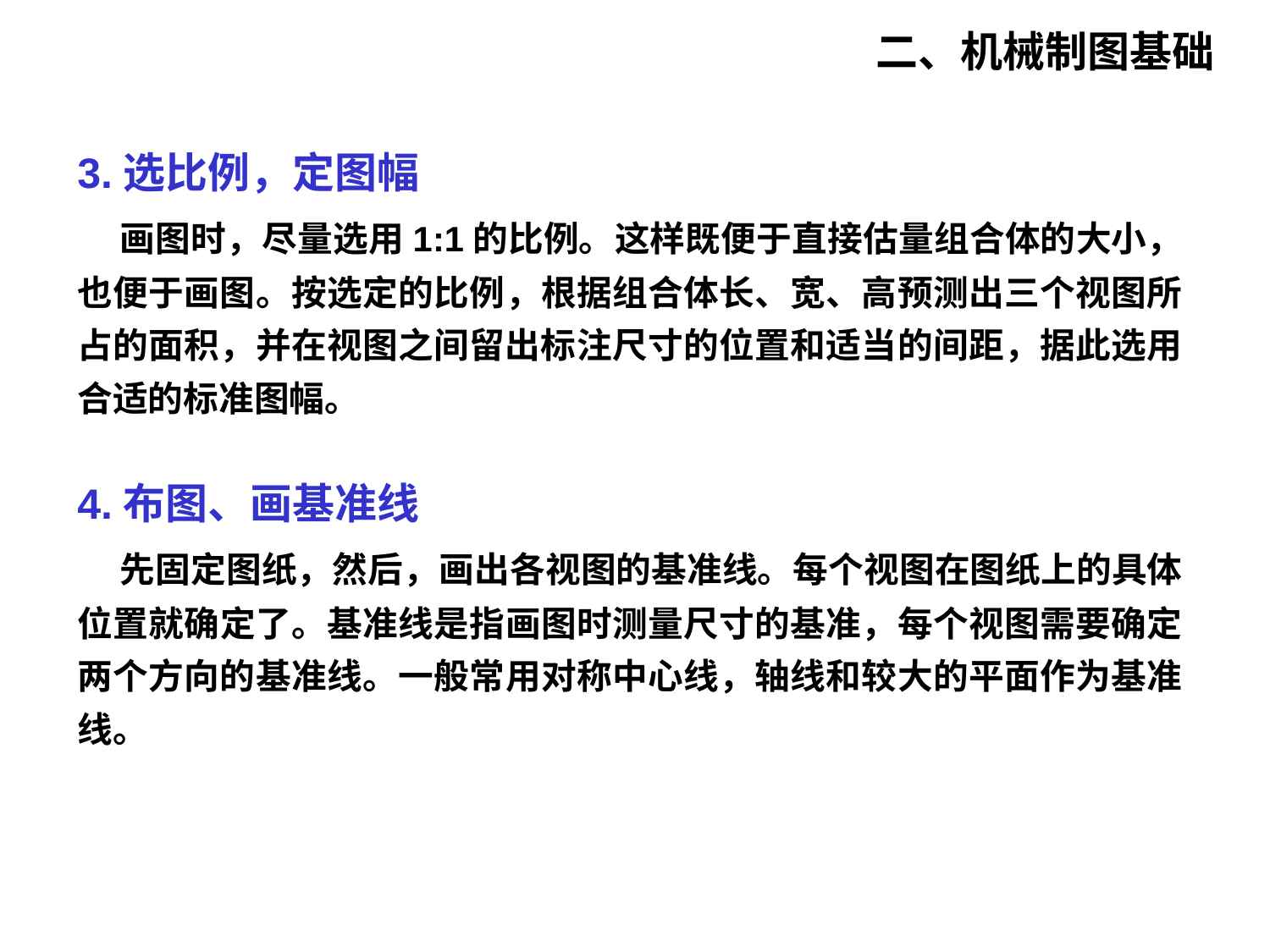

二、机械制图基础
3.选比例，定图幅
　画图时，尽量选用1:1的比例。这样既便于直接估量组合体的大小，也便于画图。按选定的比例，根据组合体长、宽、高预测出三个视图所占的面积，并在视图之间留出标注尺寸的位置和适当的间距，据此选用合适的标准图幅。
4.布图、画基准线
　先固定图纸，然后，画出各视图的基准线。每个视图在图纸上的具体位置就确定了。基准线是指画图时测量尺寸的基准，每个视图需要确定两个方向的基准线。一般常用对称中心线，轴线和较大的平面作为基准线。